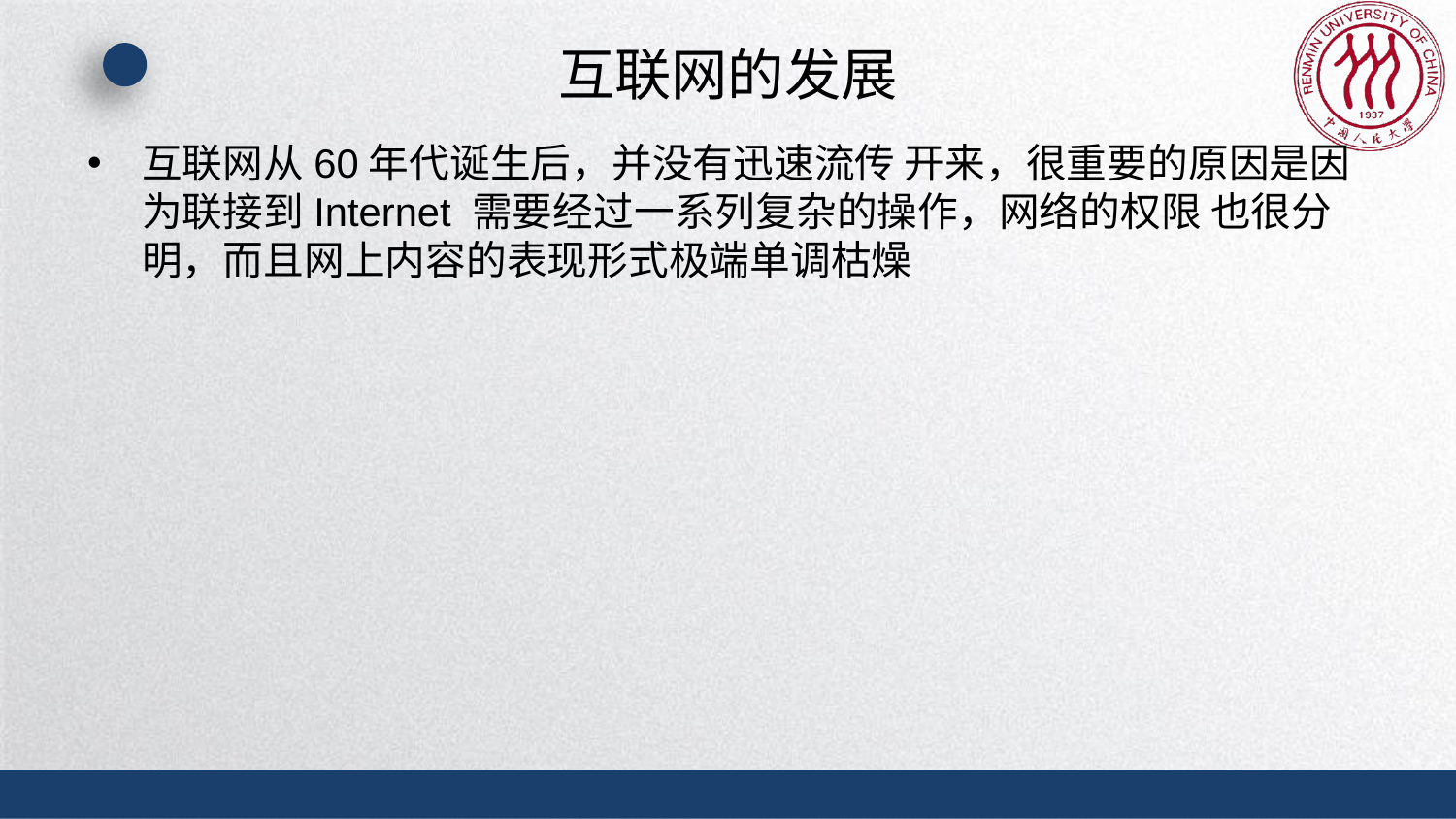

# 互联网的发展
互联网从60年代诞生后，并没有迅速流传 开来，很重要的原因是因为联接到Internet 需要经过一系列复杂的操作，网络的权限 也很分明，而且网上内容的表现形式极端单调枯燥